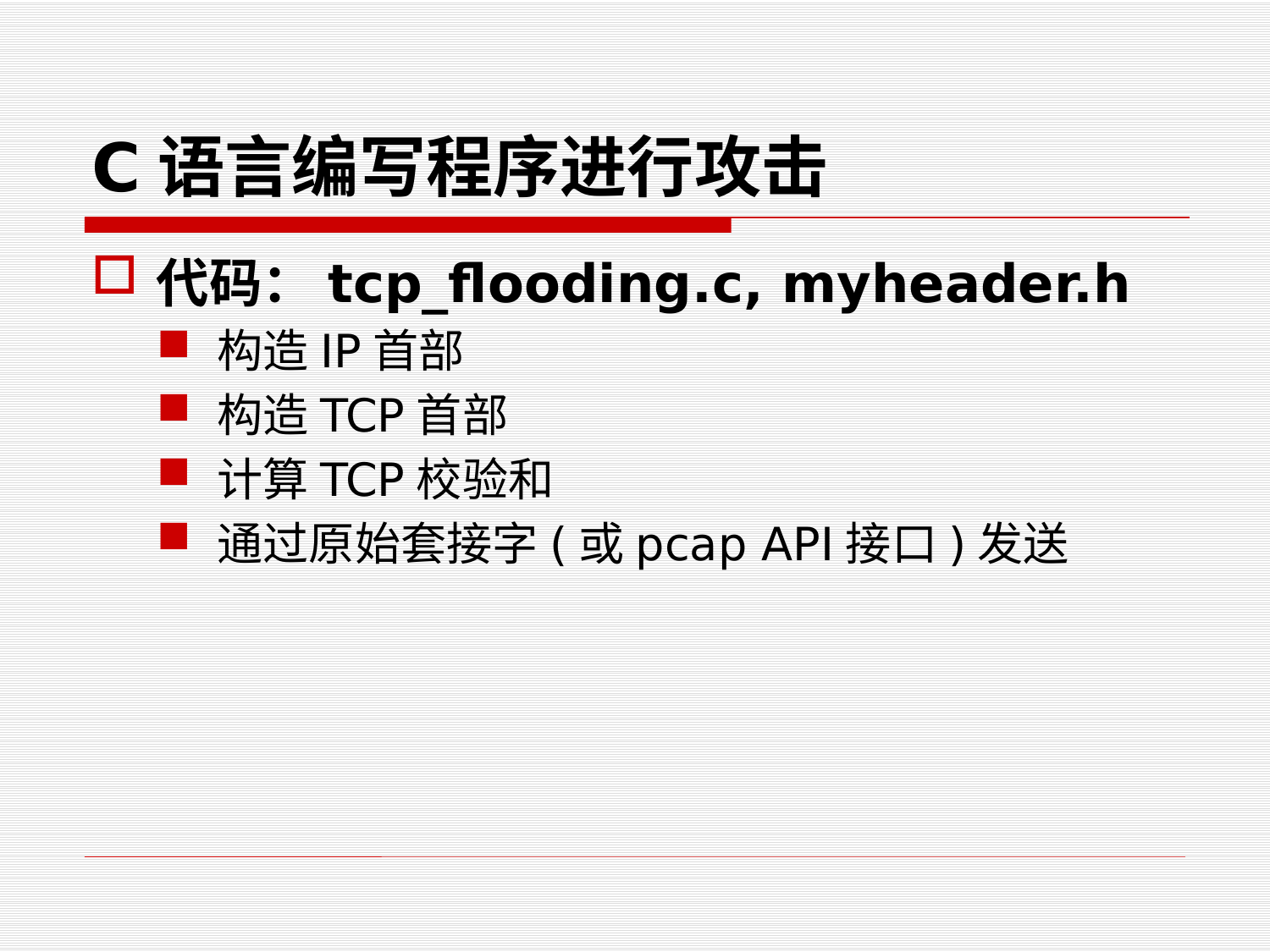

# C语言编写程序进行攻击
代码：tcp_flooding.c, myheader.h
构造IP首部
构造TCP首部
计算TCP校验和
通过原始套接字(或pcap API接口)发送